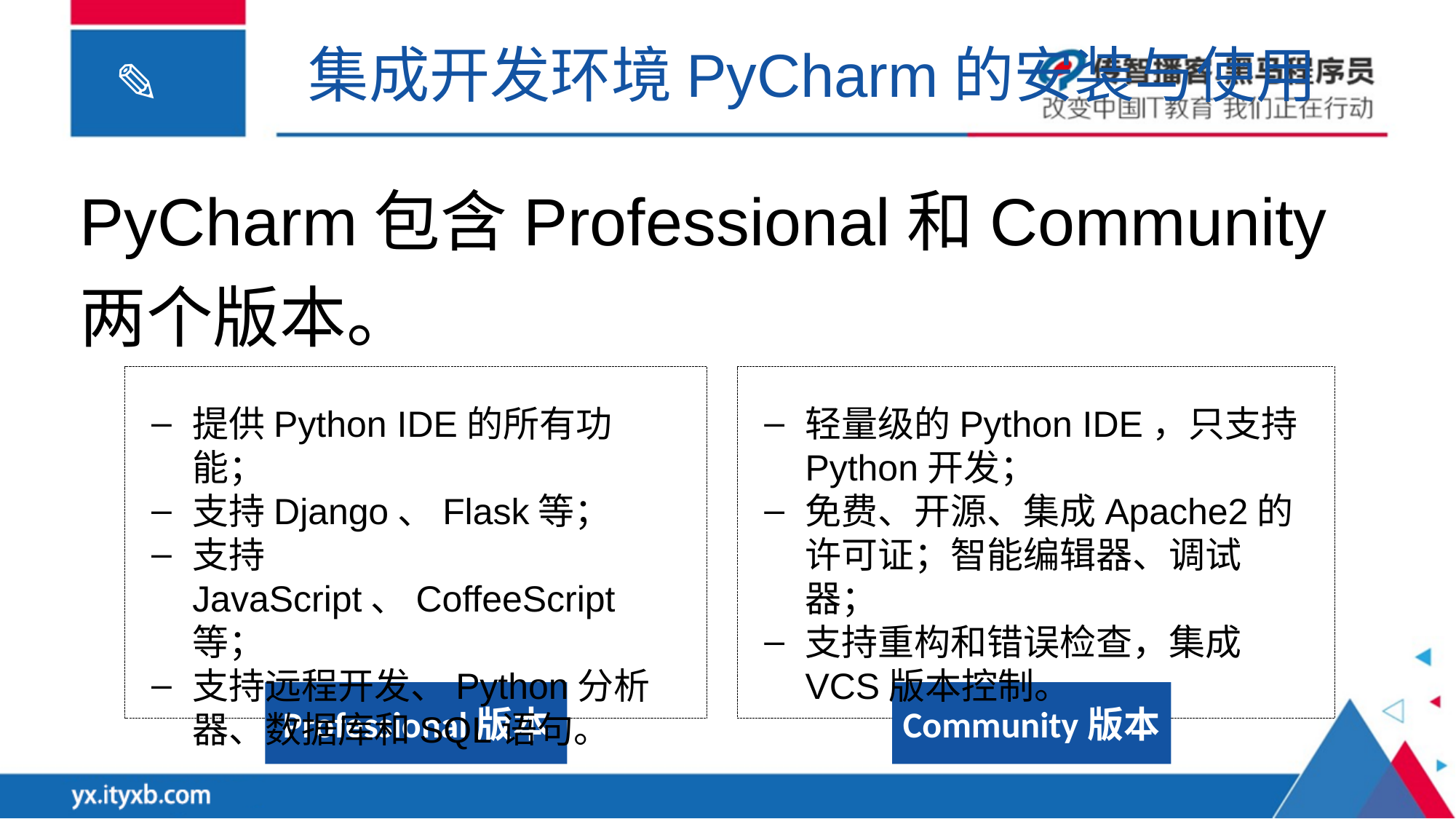

集成开发环境PyCharm的安装与使用
PyCharm包含Professional和Community两个版本。

提供Python IDE的所有功能；
支持Django、Flask等；
支持JavaScript、CoffeeScript等；
支持远程开发、Python分析器、数据库和SQL语句。
轻量级的Python IDE，只支持Python开发；
免费、开源、集成Apache2的许可证；智能编辑器、调试器；
支持重构和错误检查，集成VCS版本控制。
Professional版本
Community版本